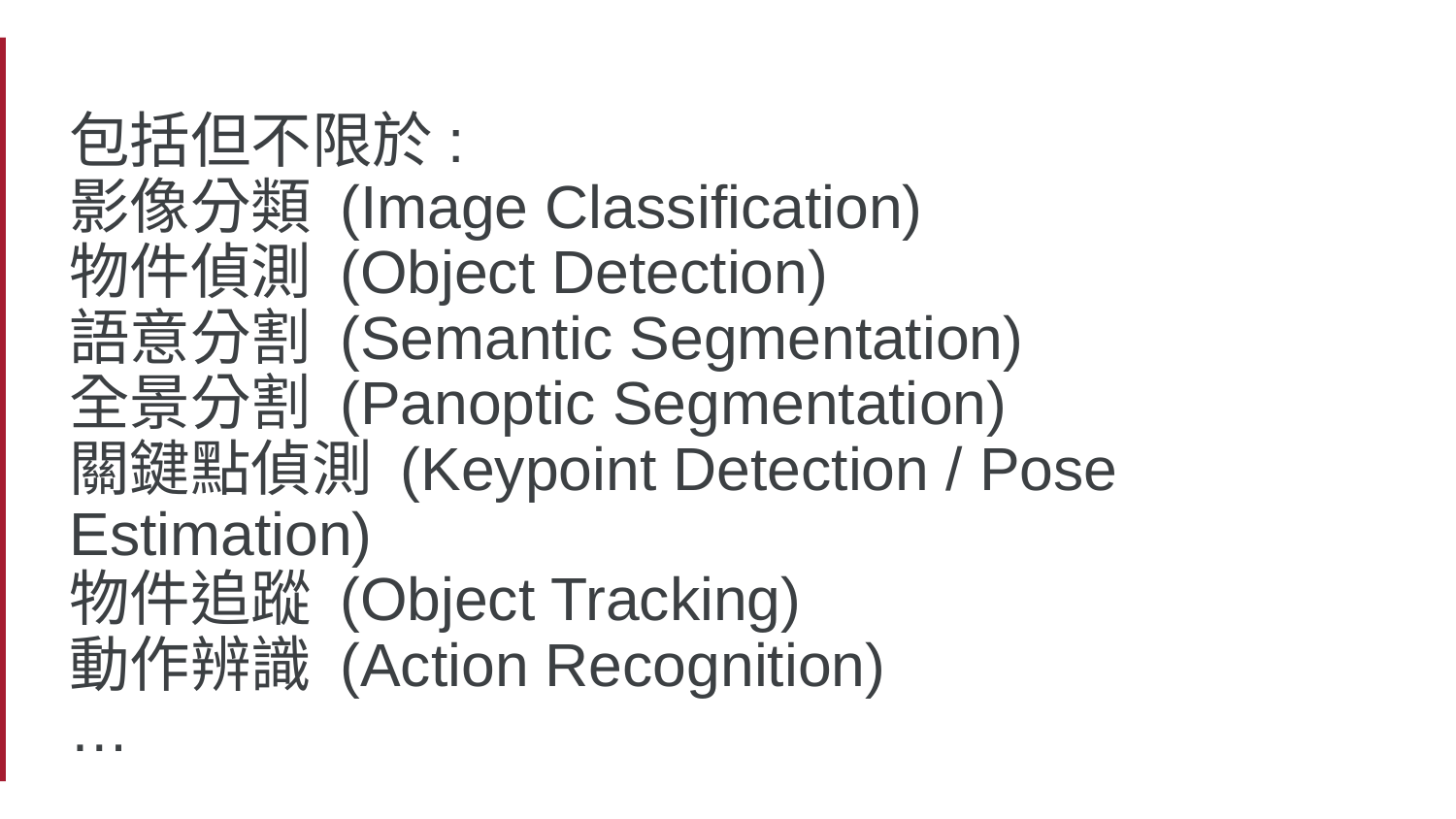

# 包括但不限於: 影像分類 (Image Classification) 物件偵測 (Object Detection) 語意分割 (Semantic Segmentation) 全景分割 (Panoptic Segmentation) 關鍵點偵測 (Keypoint Detection / Pose Estimation) 物件追蹤 (Object Tracking) 動作辨識 (Action Recognition) …